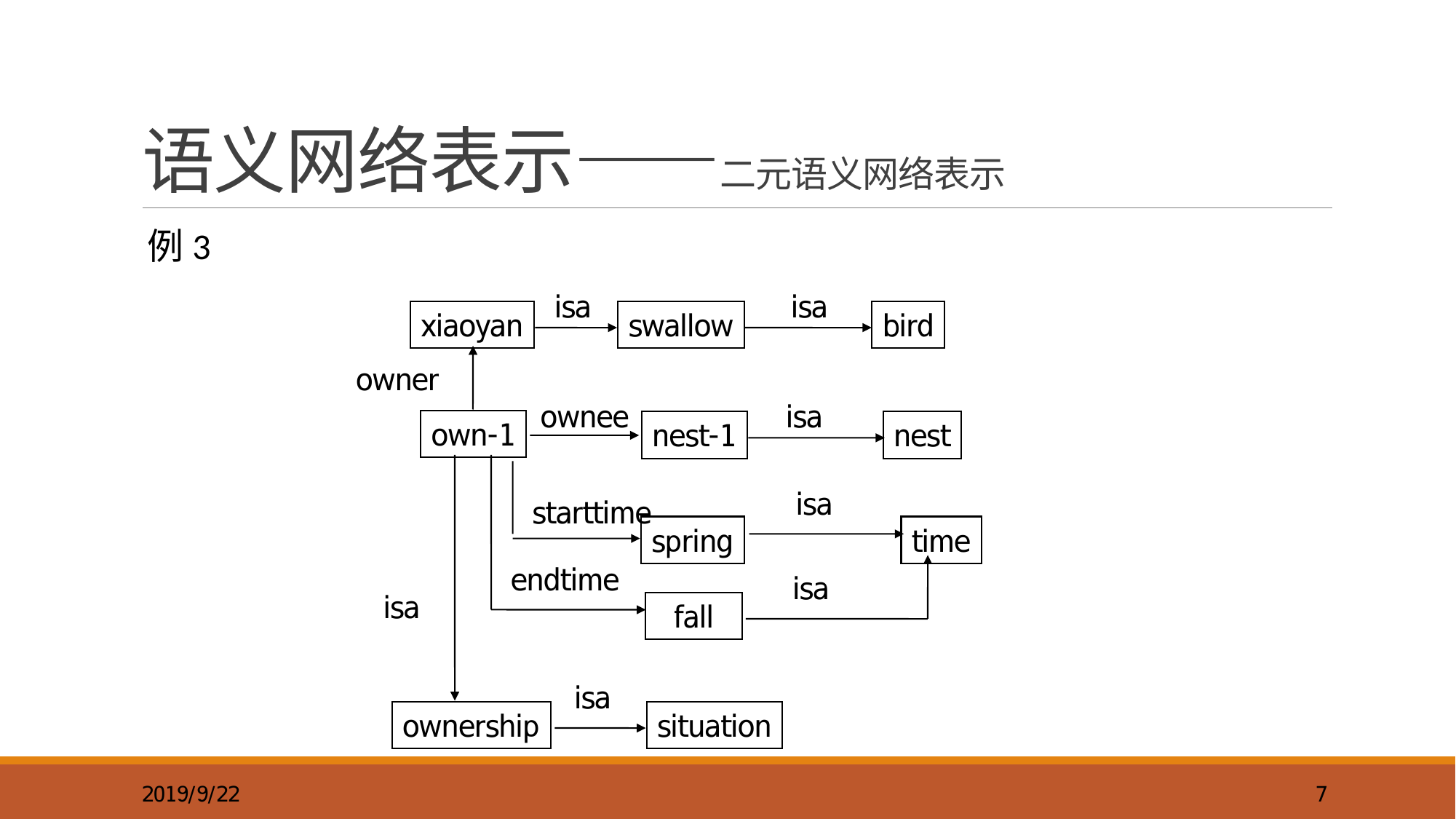

7
# 语义网络表示——二元语义网络表示
例3
isa
isa
xiaoyan
swallow
bird

owner

ownee
isa
nest-1
nest

own-1

endtime

isa
fall

isa
starttime
spring
time

isa
isa
ownership
situation

2019/9/22